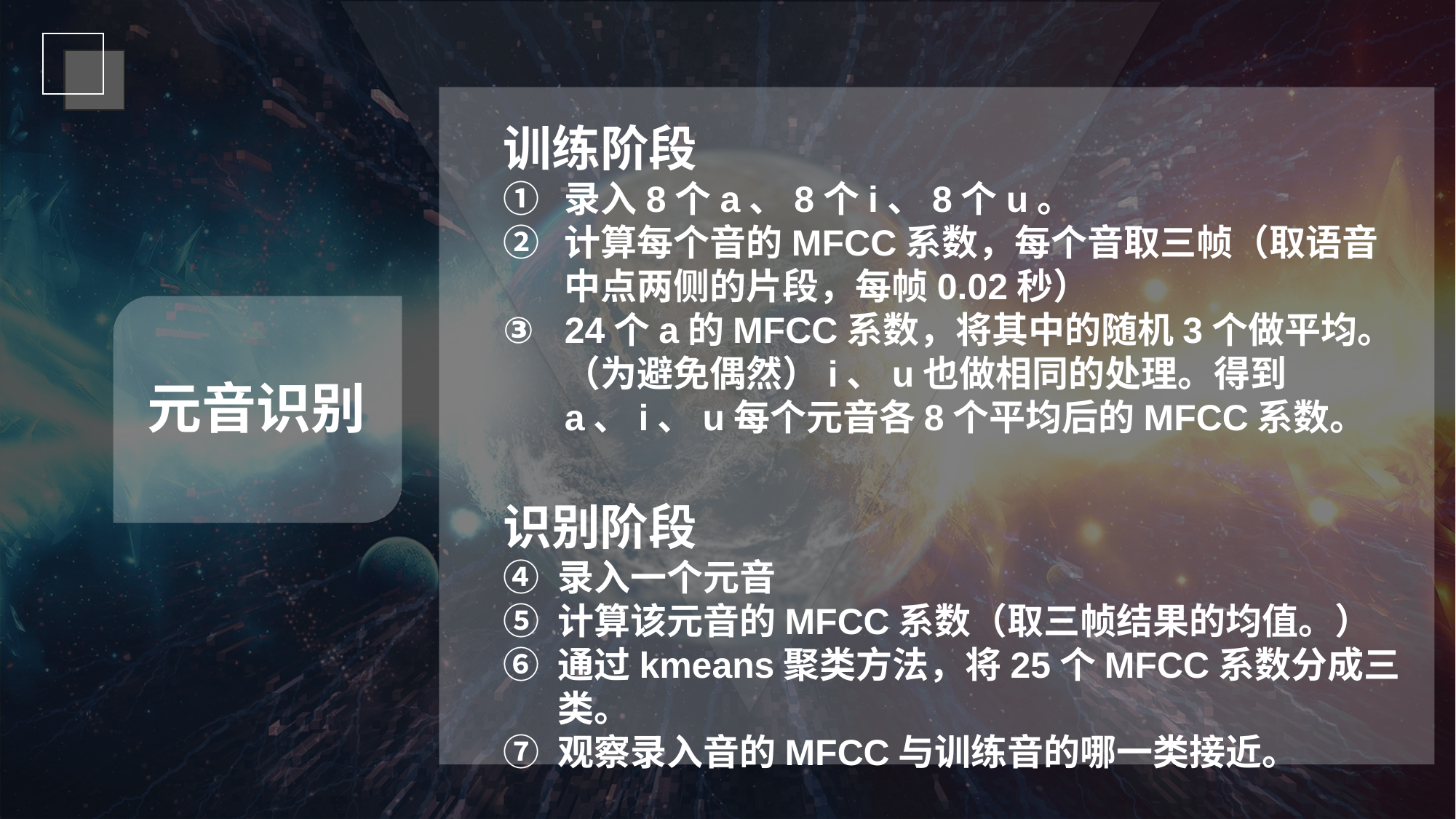

训练阶段
录入8个a、8个i、8个u。
计算每个音的MFCC系数，每个音取三帧（取语音中点两侧的片段，每帧0.02秒）
24个a的MFCC系数，将其中的随机3个做平均。（为避免偶然）i、u也做相同的处理。得到a、i、u每个元音各8个平均后的MFCC系数。

识别阶段
录入一个元音
计算该元音的MFCC系数（取三帧结果的均值。）
通过kmeans聚类方法，将25个MFCC系数分成三类。
观察录入音的MFCC与训练音的哪一类接近。

元音识别